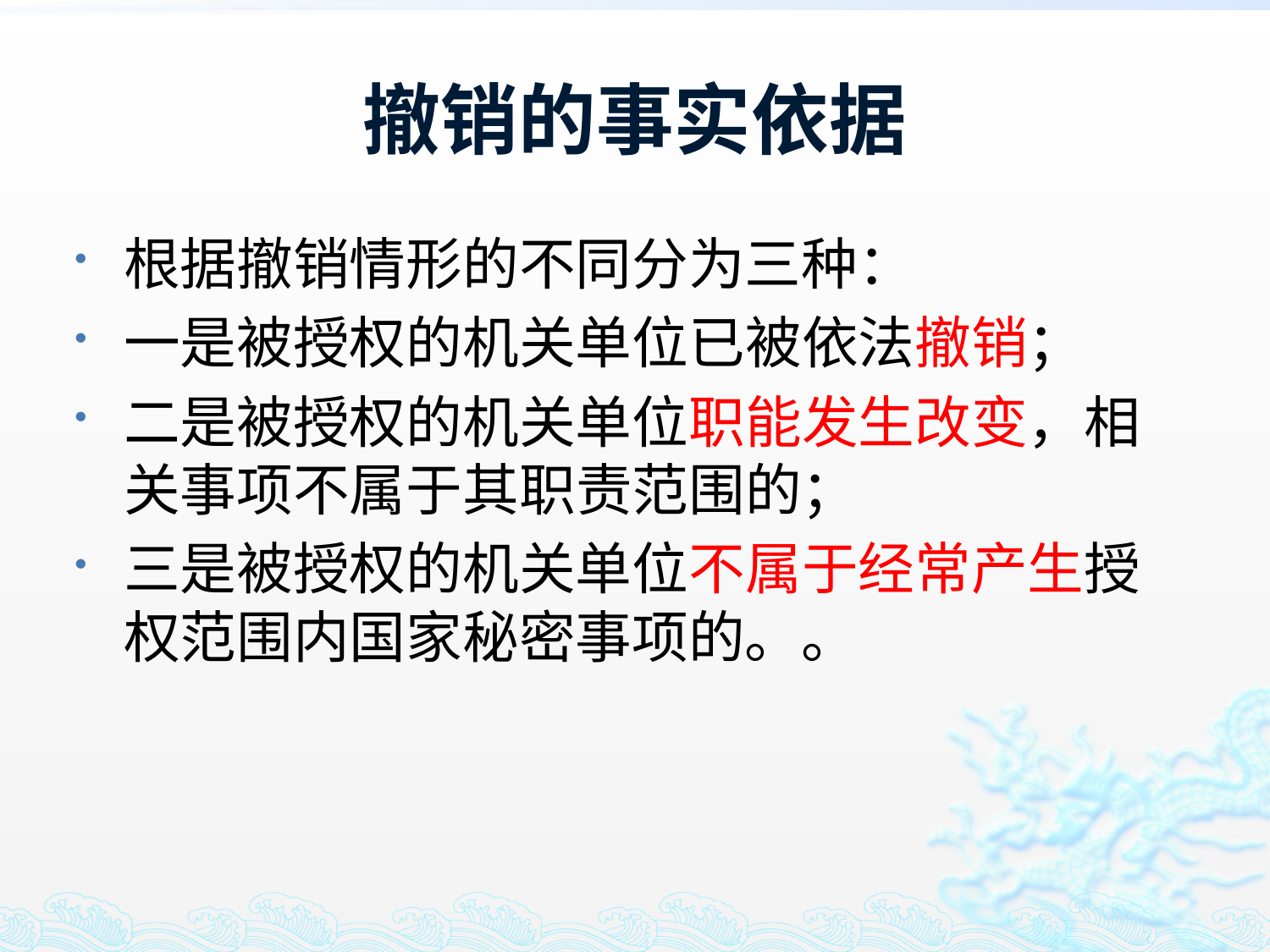

# 撤销的事实依据
根据撤销情形的不同分为三种：
一是被授权的机关单位已被依法撤销；
二是被授权的机关单位职能发生改变，相关事项不属于其职责范围的；
三是被授权的机关单位不属于经常产生授权范围内国家秘密事项的。。